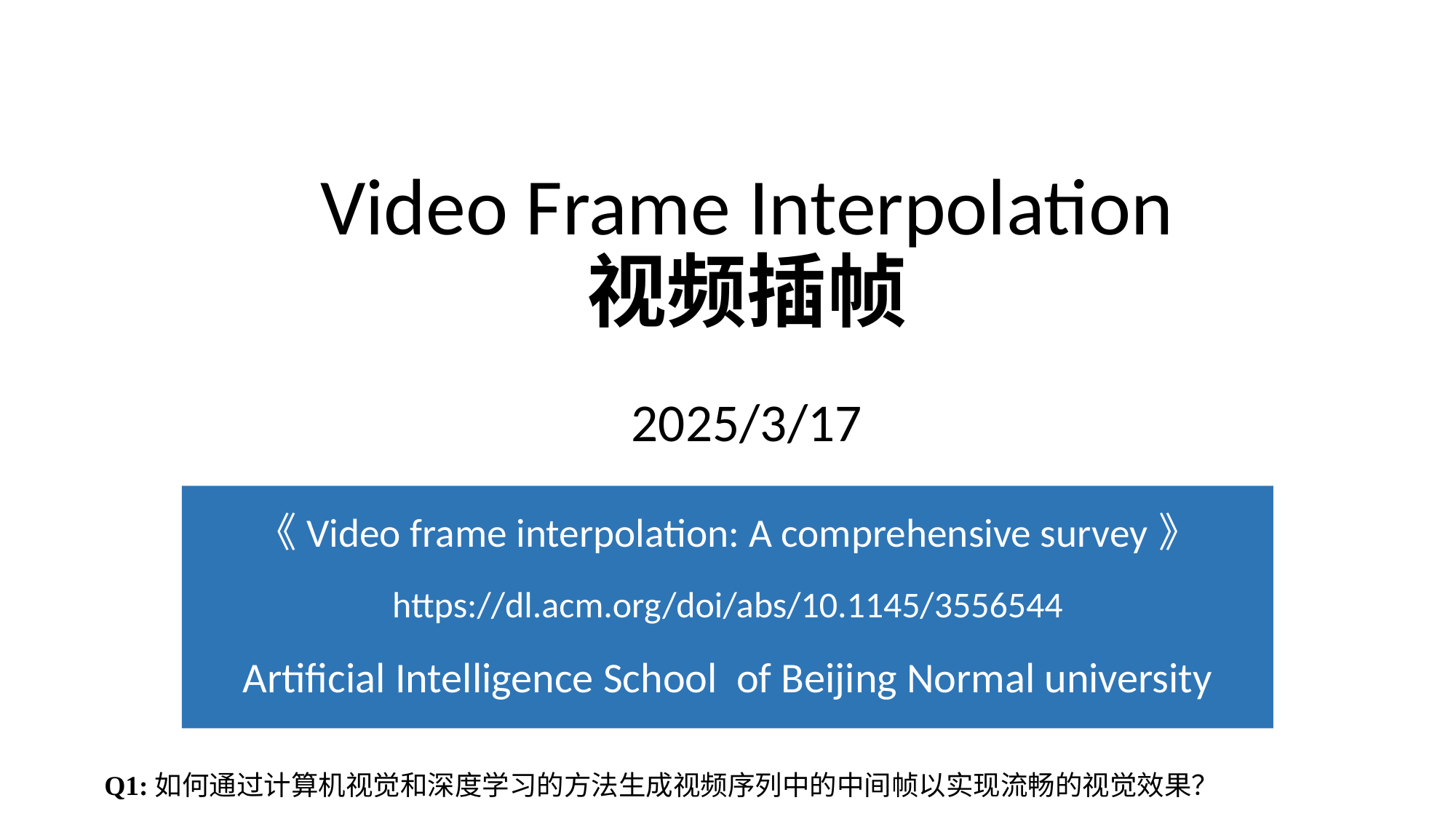

# Video Frame Interpolation 视频插帧 2025/3/17
《Video frame interpolation: A comprehensive survey》
https://dl.acm.org/doi/abs/10.1145/3556544
Artificial Intelligence School  of Beijing Normal university
Q1:如何通过计算机视觉和深度学习的方法生成视频序列中的中间帧以实现流畅的视觉效果？